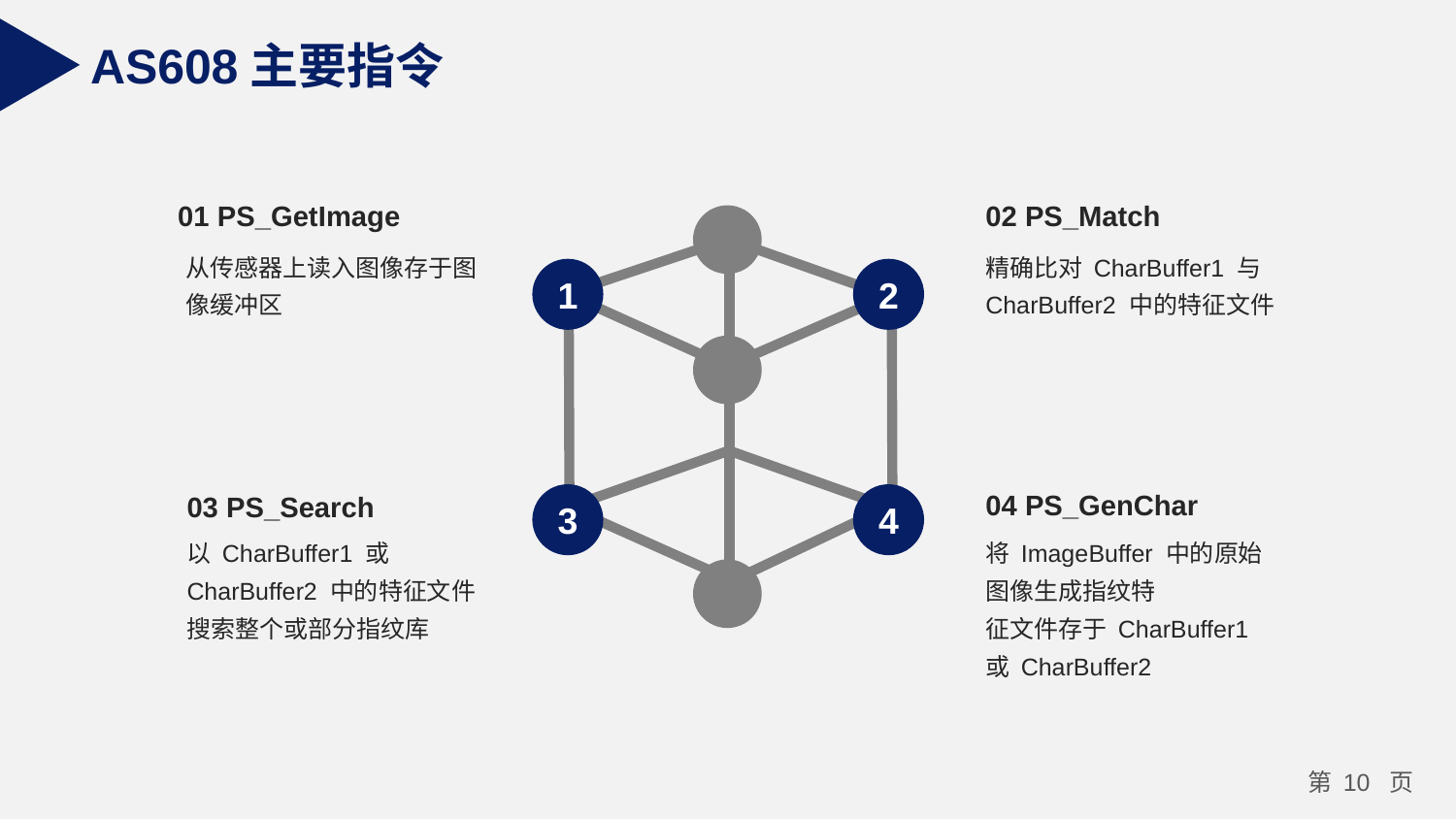

AS608主要指令
02 PS_Match
精确比对 CharBuffer1 与 CharBuffer2 中的特征文件
01 PS_GetImage
从传感器上读入图像存于图像缓冲区

1
2

3
4

04 PS_GenChar
将 ImageBuffer 中的原始图像生成指纹特
征文件存于 CharBuffer1 或 CharBuffer2
03 PS_Search
以 CharBuffer1 或 CharBuffer2 中的特征文件搜索整个或部分指纹库